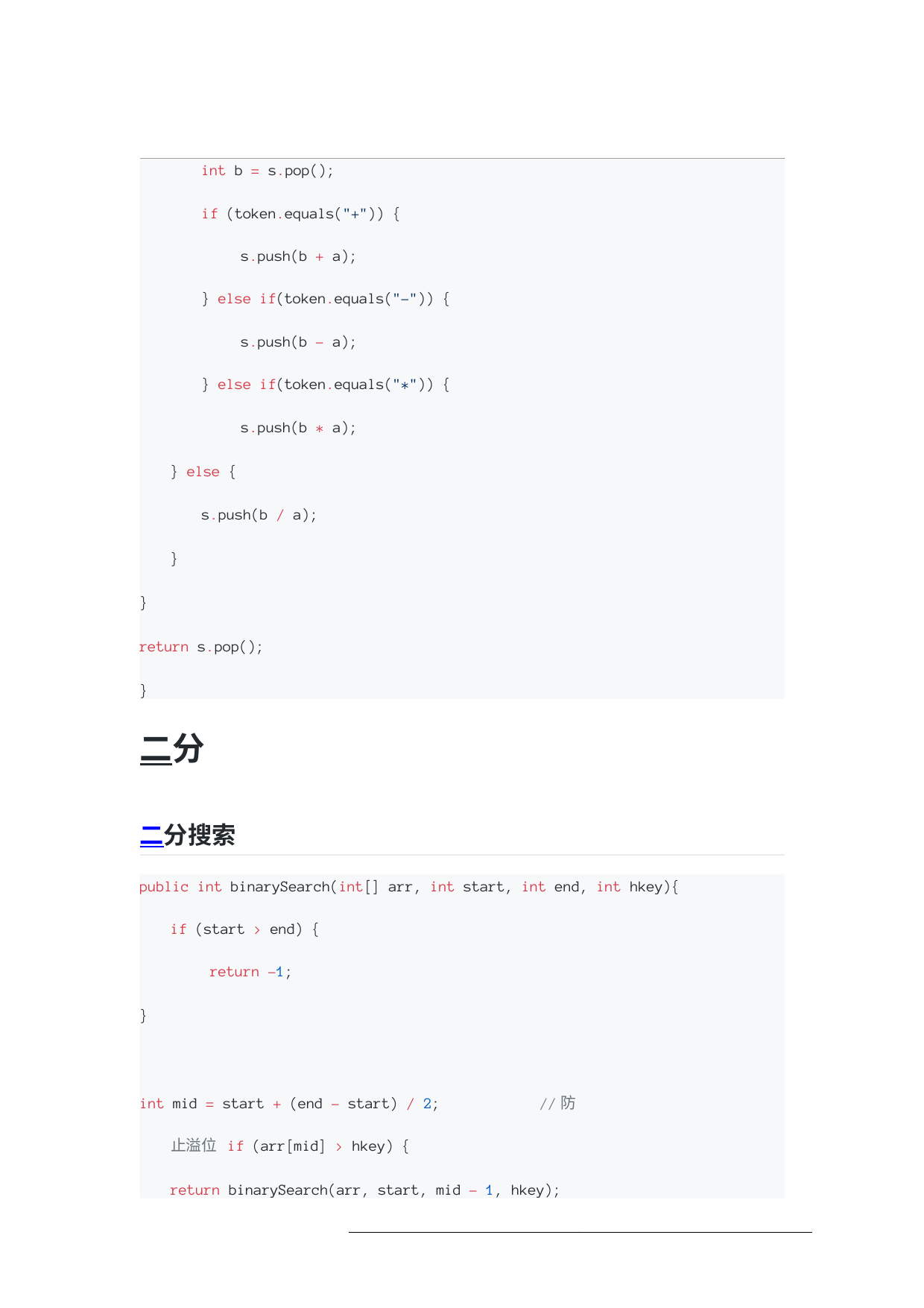

int b = s.pop();
if (token.equals("+")) {  s.push(b + a);
} else if(token.equals("-")) {  s.push(b - a);
} else if(token.equals("*")) {  s.push(b * a);

} else {

s.push(b / a);

}

}

return s.pop();

}
二分

二分搜索

public int binarySearch(int[] arr, int start, int end, int hkey){
if (start > end) {  return -1;

}

int mid = start + (end - start) / 2;	//防止溢位  if (arr[mid] > hkey) {

return binarySearch(arr, start, mid - 1, hkey);